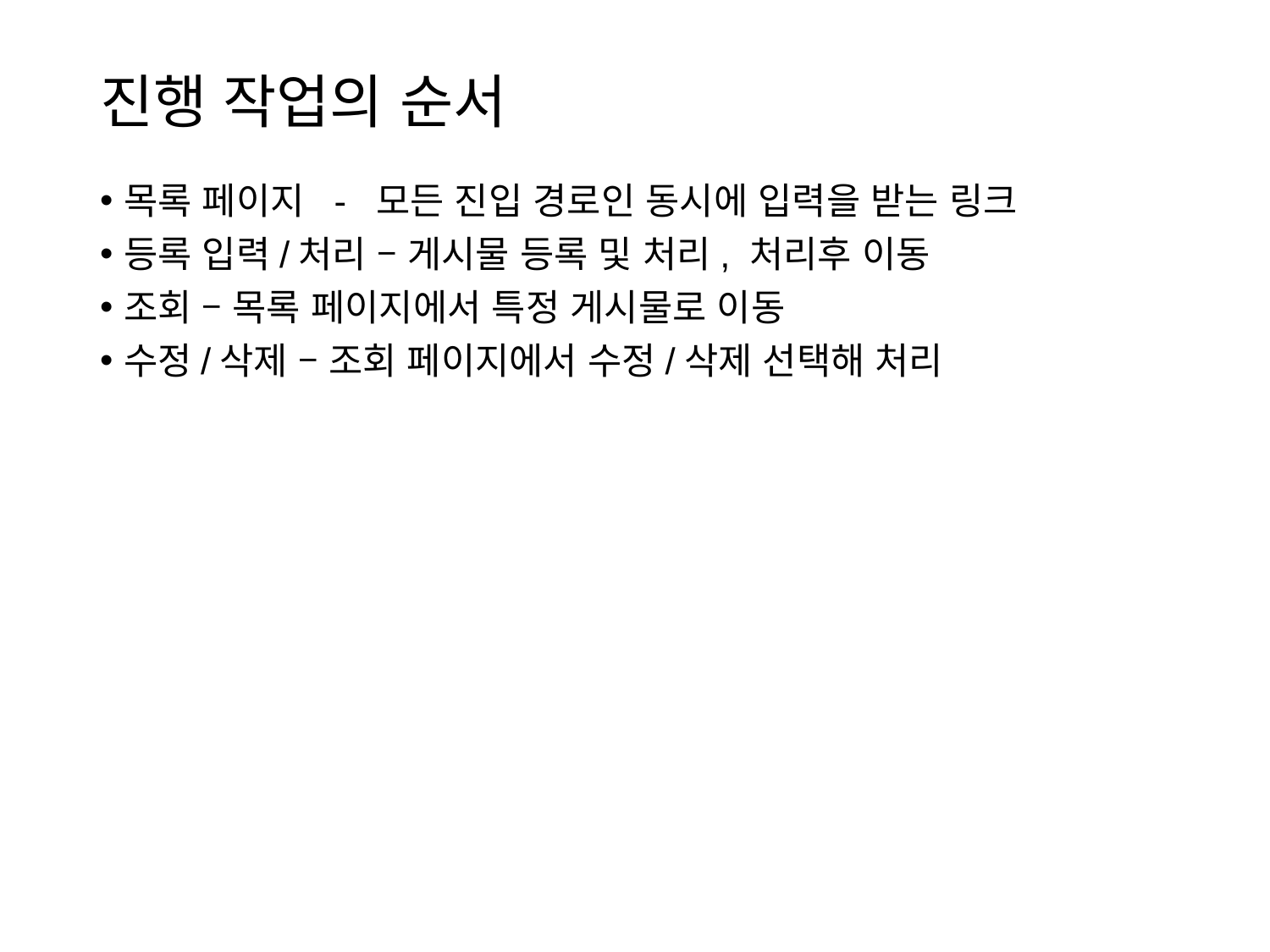

# 진행 작업의 순서
목록 페이지  -  모든 진입 경로인 동시에 입력을 받는 링크
등록 입력/처리 – 게시물 등록 및 처리, 처리후 이동
조회 – 목록 페이지에서 특정 게시물로 이동
수정/삭제 – 조회 페이지에서 수정/삭제 선택해 처리